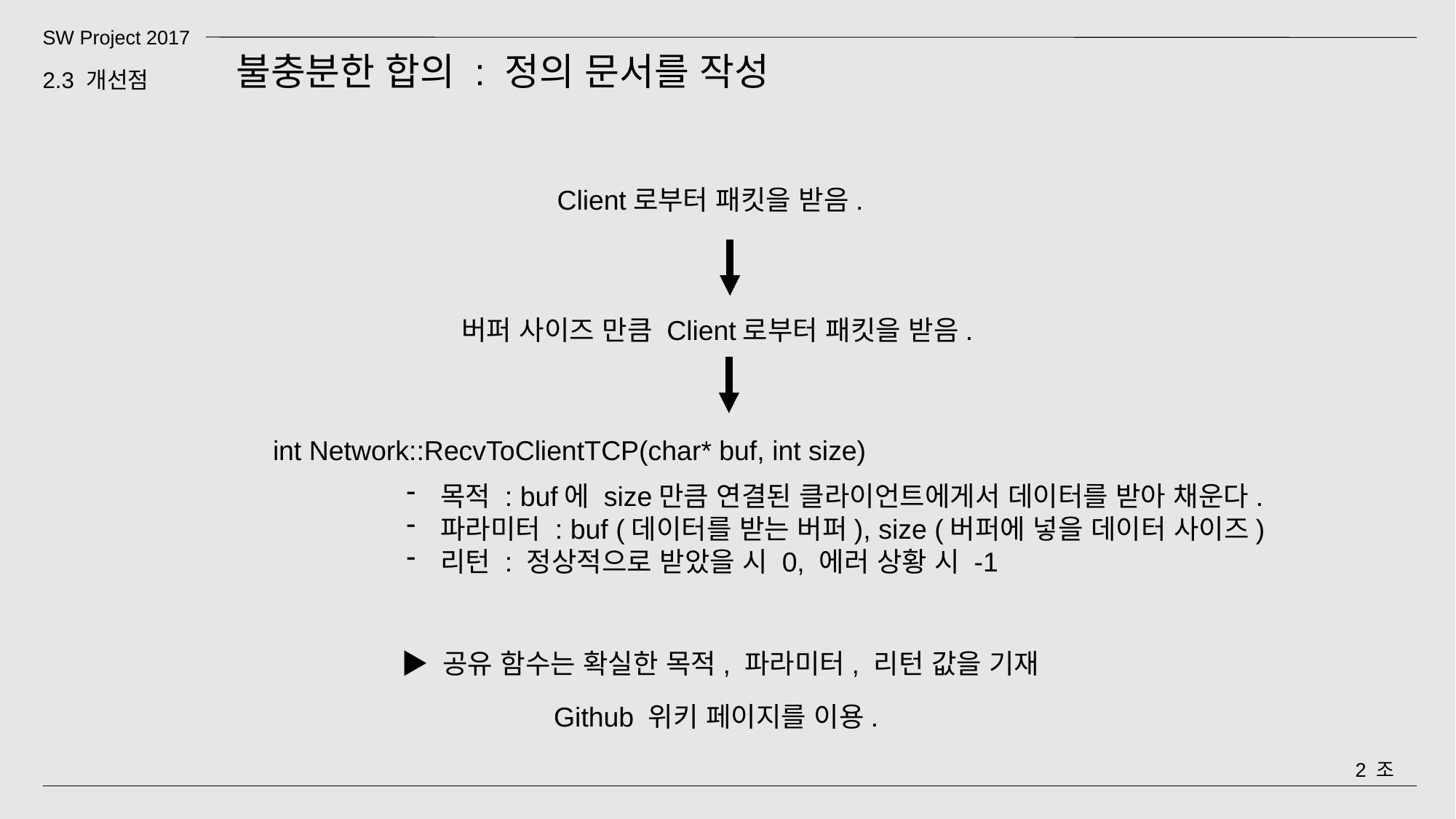

SW Project 2017
불충분한 합의 : 정의 문서를 작성
2.3 개선점
Client로부터 패킷을 받음.
버퍼 사이즈 만큼 Client로부터 패킷을 받음.
int Network::RecvToClientTCP(char* buf, int size)
목적 : buf에 size만큼 연결된 클라이언트에게서 데이터를 받아 채운다.
파라미터 : buf (데이터를 받는 버퍼), size (버퍼에 넣을 데이터 사이즈)
리턴 : 정상적으로 받았을 시 0, 에러 상황 시 -1
▶ 공유 함수는 확실한 목적, 파라미터, 리턴 값을 기재
Github 위키 페이지를 이용.
2 조